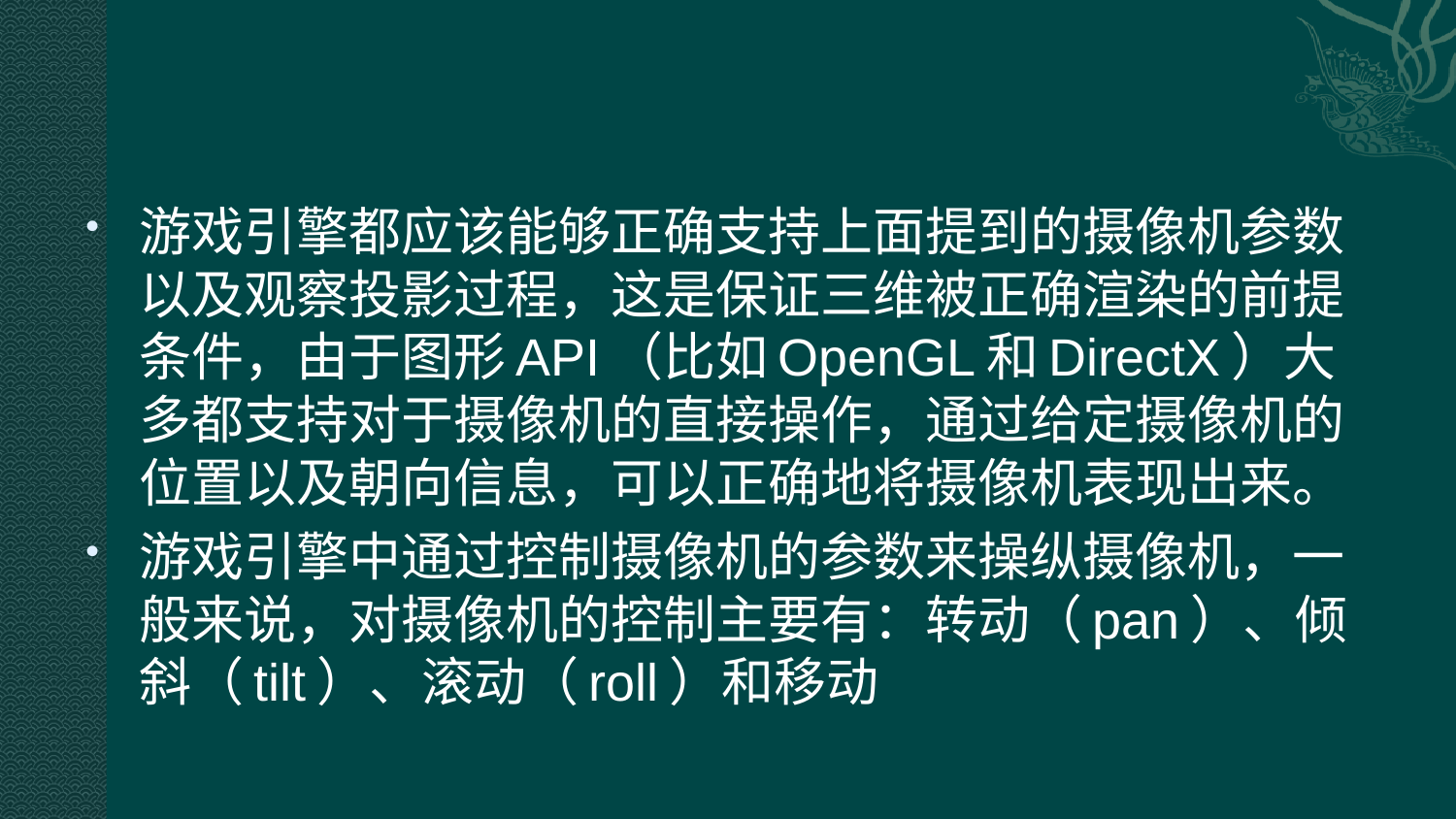

#
游戏引擎都应该能够正确支持上面提到的摄像机参数以及观察投影过程，这是保证三维被正确渲染的前提条件，由于图形API（比如OpenGL和DirectX）大多都支持对于摄像机的直接操作，通过给定摄像机的位置以及朝向信息，可以正确地将摄像机表现出来。
游戏引擎中通过控制摄像机的参数来操纵摄像机，一般来说，对摄像机的控制主要有：转动（pan）、倾斜（tilt）、滚动（roll）和移动